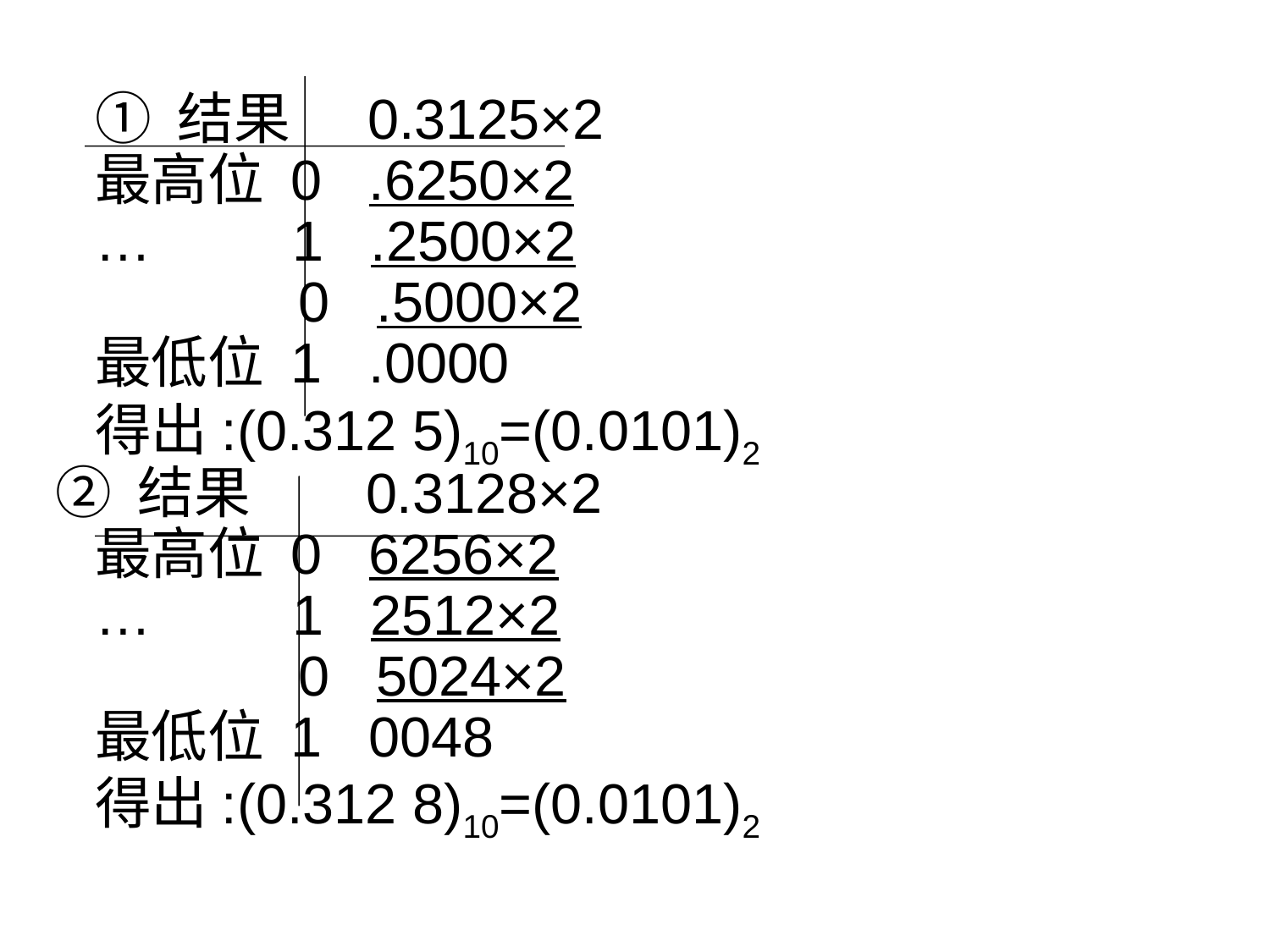

① 结果     0.3125×2
	最高位 0   .6250×2
	…         1   .2500×2
	             0   .5000×2
	最低位 1   .0000
	得出:(0.312 5)10=(0.0101)2
② 结果        0.3128×2
	最高位 0   6256×2
	…         1   2512×2
	             0   5024×2
	最低位 1   0048
	得出:(0.312 8)10=(0.0101)2